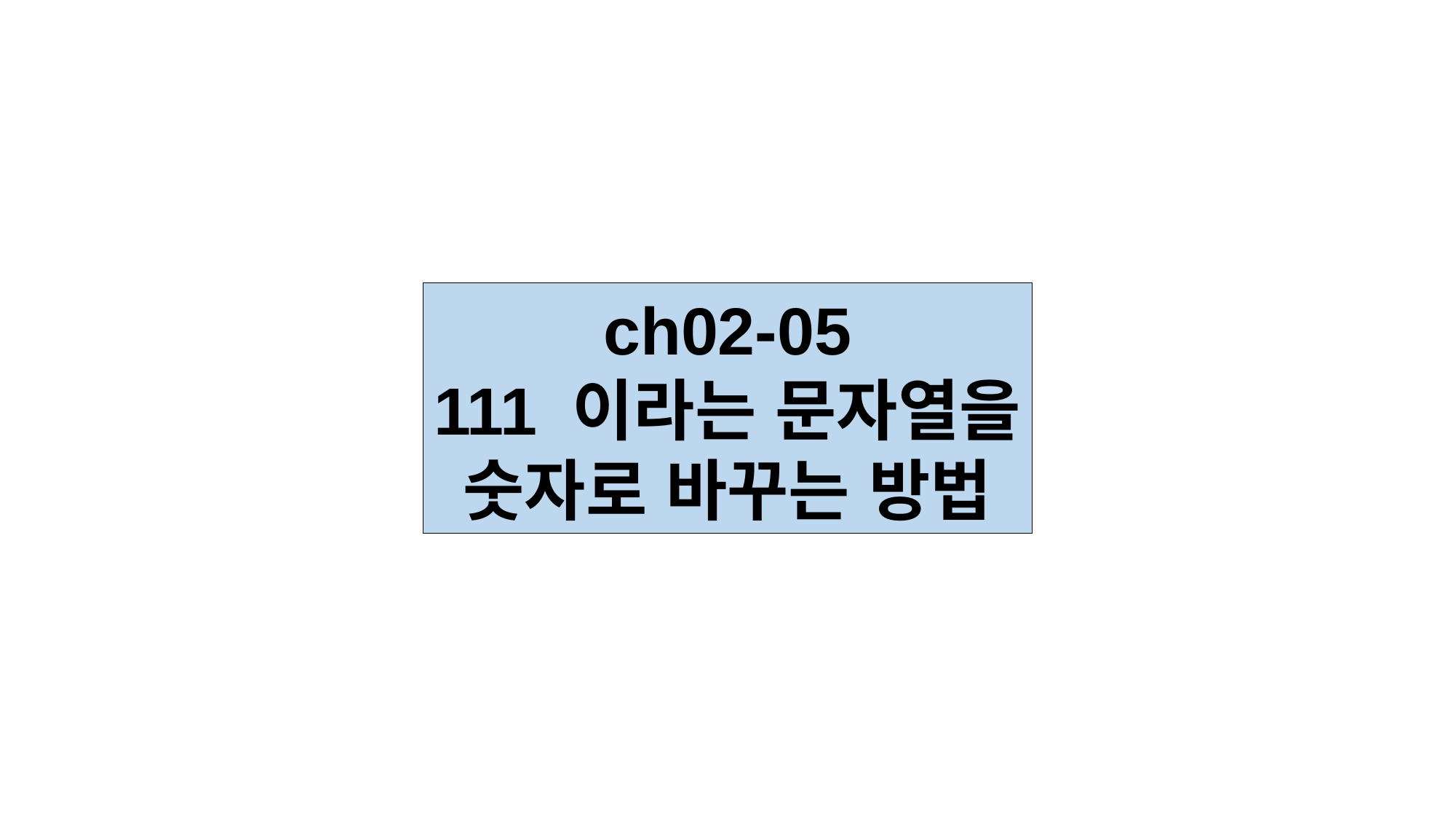

ch02-05
111 이라는 문자열을
숫자로 바꾸는 방법